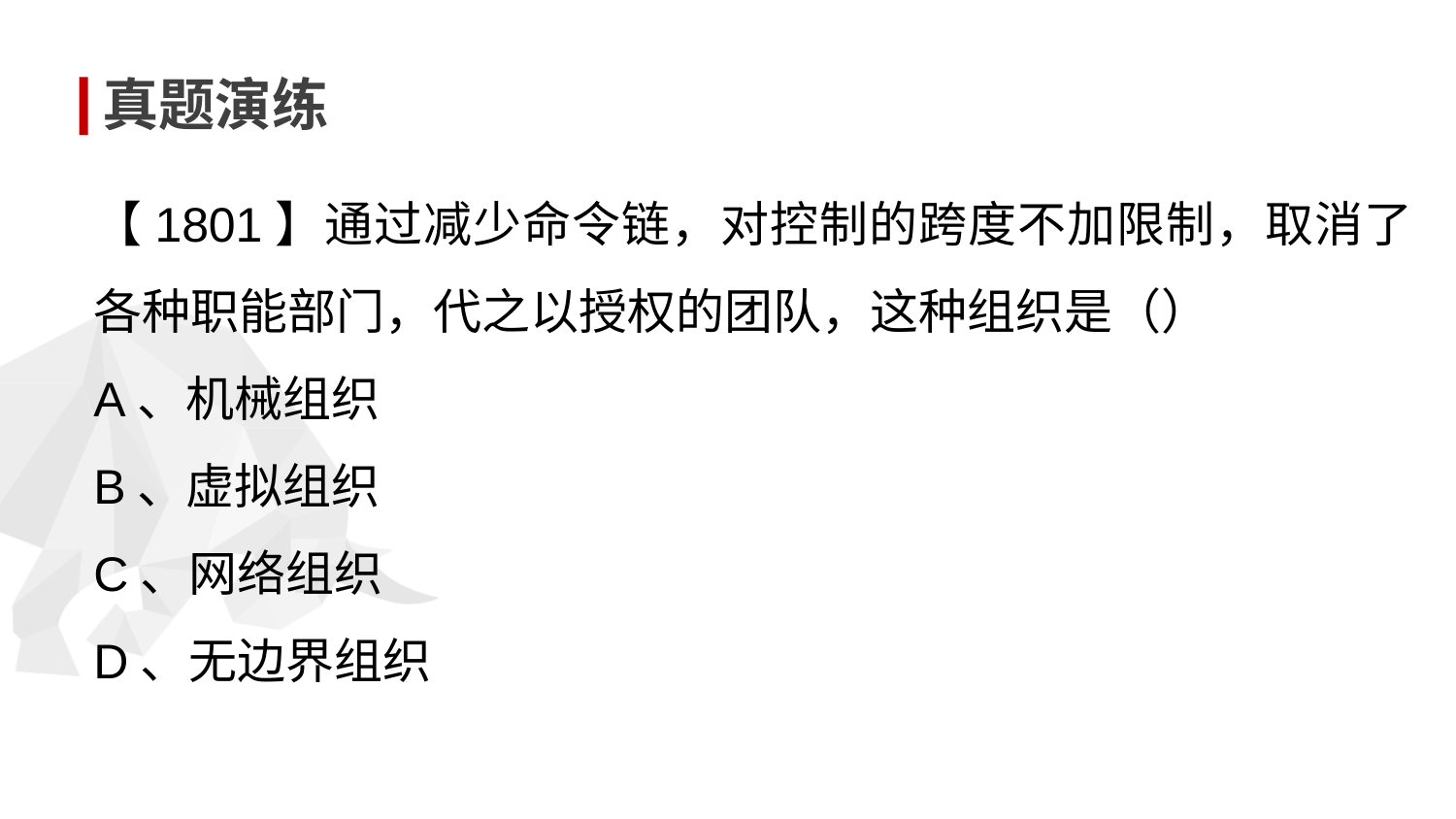

真题演练
【1801】通过减少命令链，对控制的跨度不加限制，取消了各种职能部门，代之以授权的团队，这种组织是（）
A、机械组织
B、虚拟组织
C、网络组织
D、无边界组织